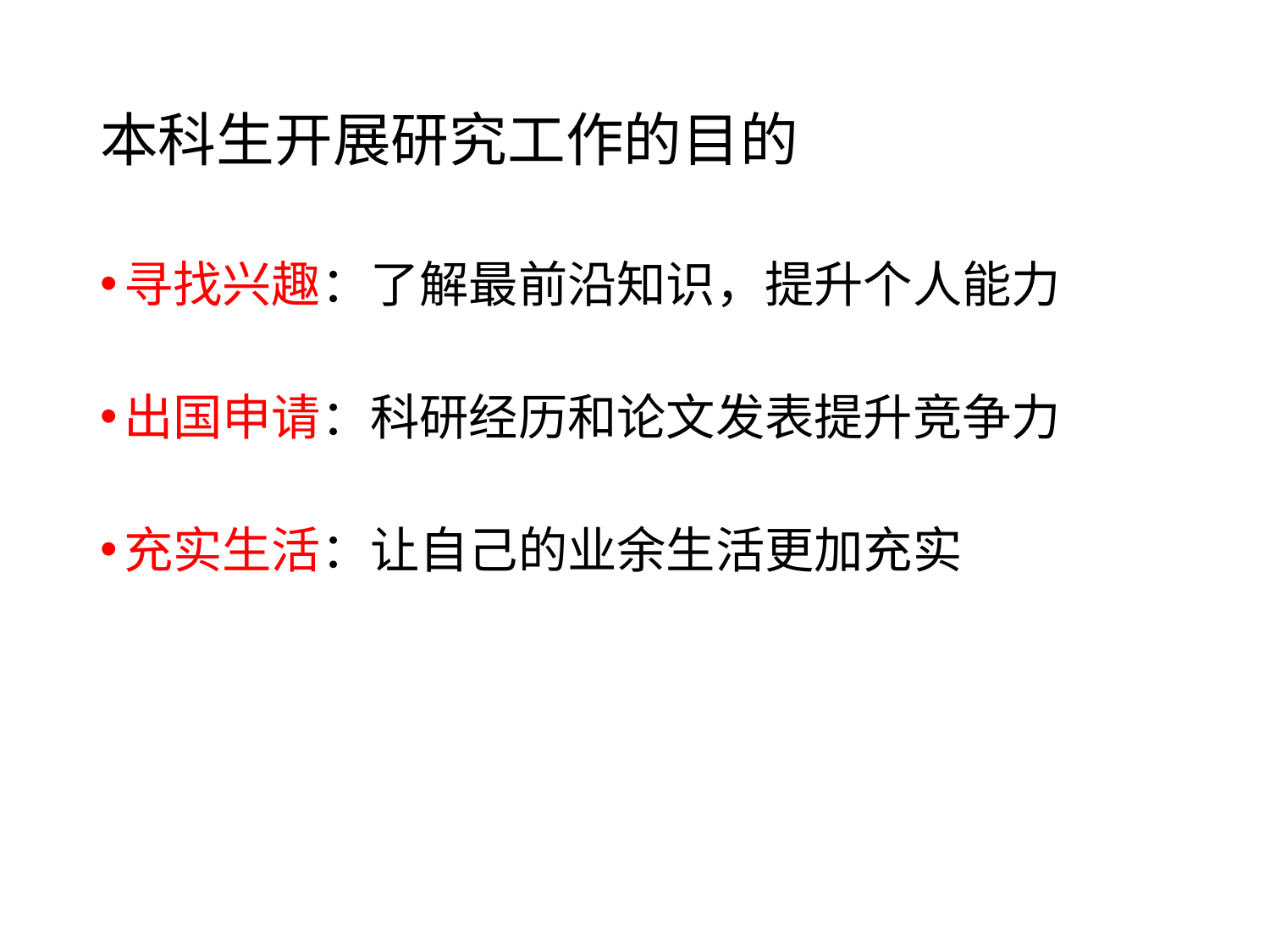

# 本科生开展研究工作的目的
寻找兴趣：了解最前沿知识，提升个人能力

出国申请：科研经历和论文发表提升竞争力

充实生活：让自己的业余生活更加充实